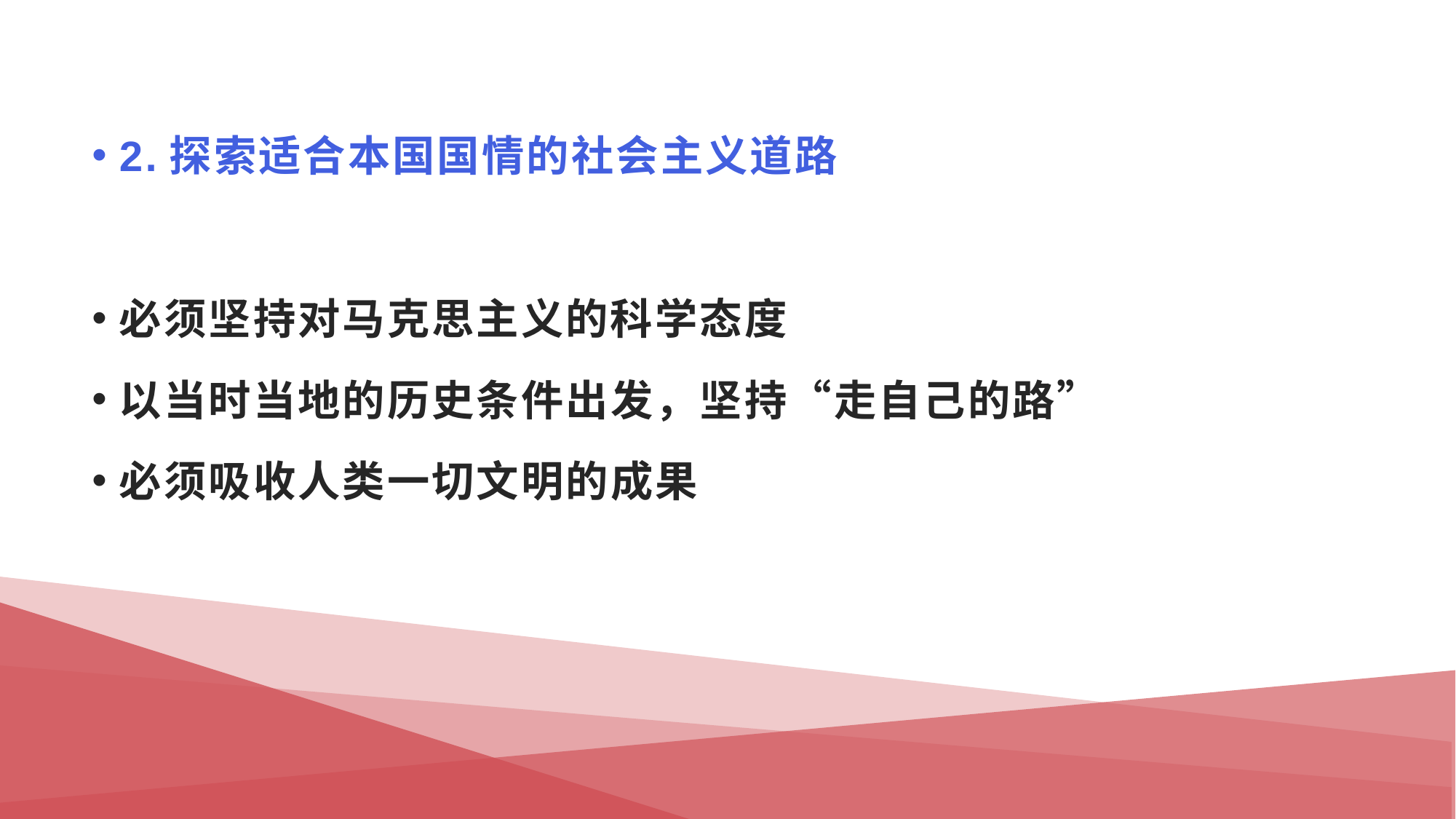

2.探索适合本国国情的社会主义道路

必须坚持对马克思主义的科学态度
以当时当地的历史条件出发，坚持“走自己的路”
必须吸收人类一切文明的成果